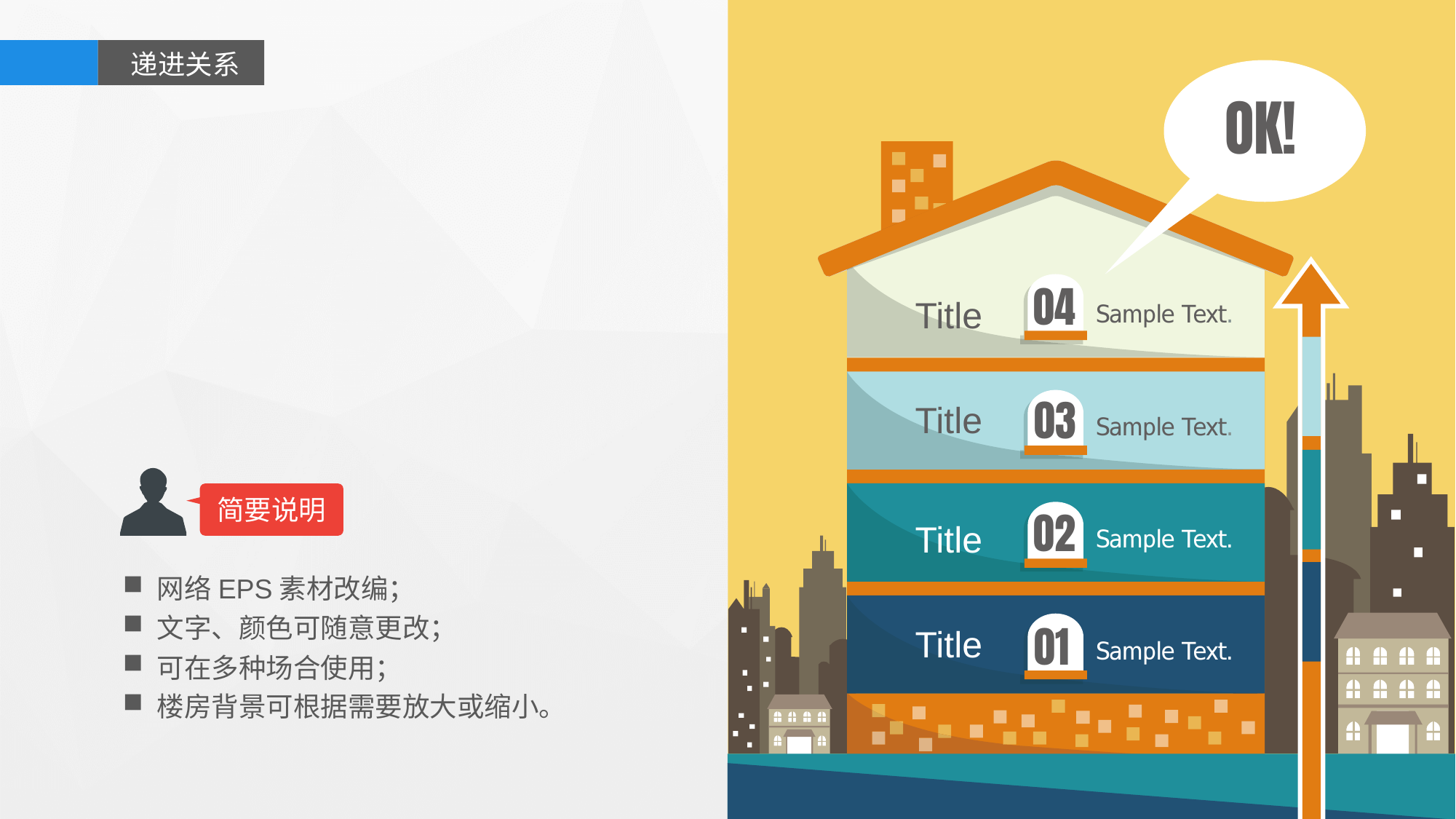

递进关系

OK!

04

Title
Sample Text.

03
Title

Sample Text.

简要说明

02

Title
Sample Text.

网络EPS素材改编；
文字、颜色可随意更改；
可在多种场合使用；
楼房背景可根据需要放大或缩小。

Title
01

Sample Text.